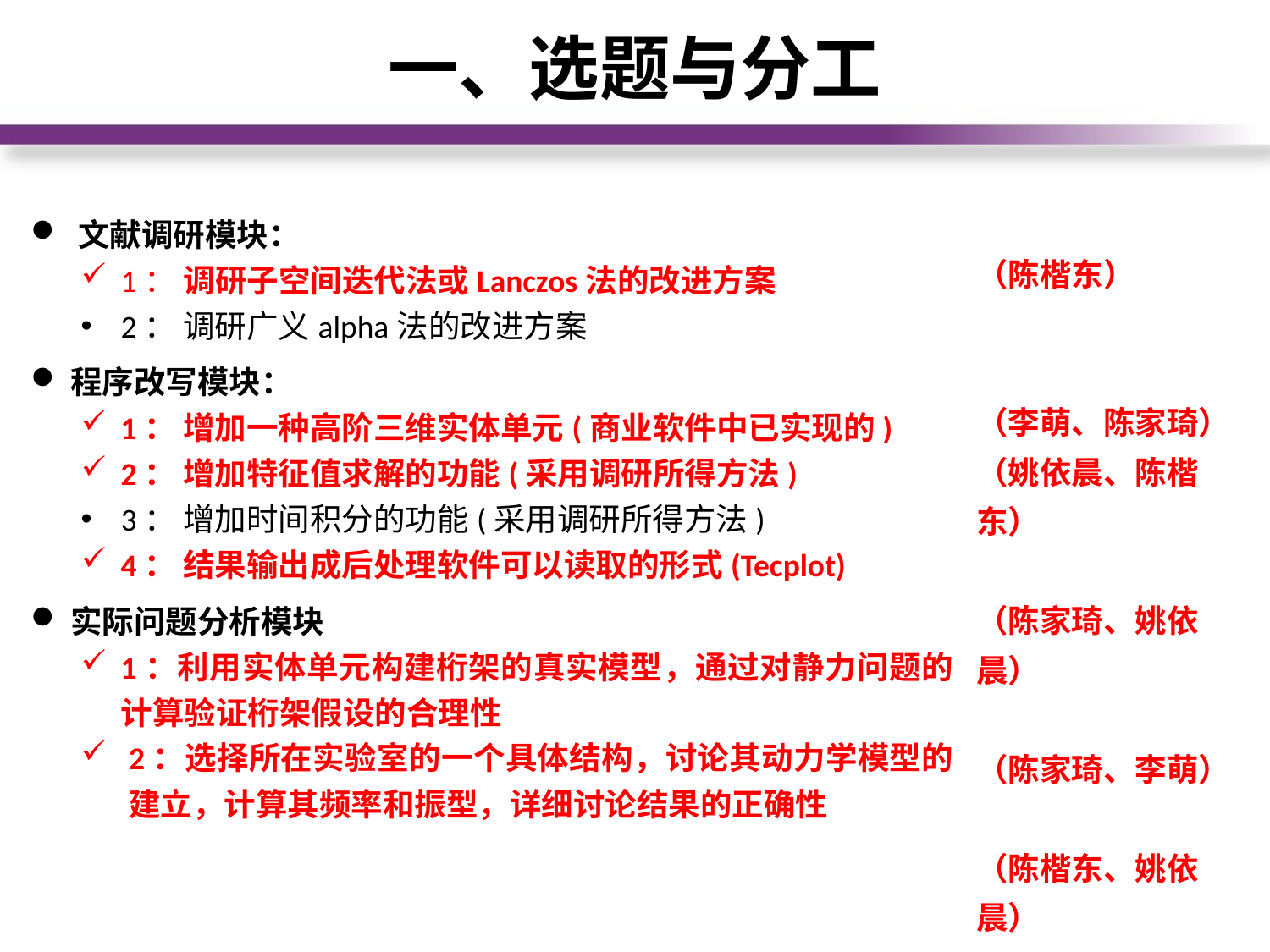

一、选题与分工
文献调研模块：
1： 调研子空间迭代法或Lanczos法的改进方案
2： 调研广义alpha法的改进方案
程序改写模块：
1： 增加一种高阶三维实体单元(商业软件中已实现的)
2： 增加特征值求解的功能(采用调研所得方法)
3： 增加时间积分的功能(采用调研所得方法)
4： 结果输出成后处理软件可以读取的形式(Tecplot)
实际问题分析模块
1：利用实体单元构建桁架的真实模型，通过对静力问题的计算验证桁架假设的合理性
2：选择所在实验室的一个具体结构，讨论其动力学模型的建立，计算其频率和振型，详细讨论结果的正确性
（陈楷东）

（李萌、陈家琦）
（姚依晨、陈楷东）

（陈家琦、姚依晨）

（陈家琦、李萌）

（陈楷东、姚依晨）